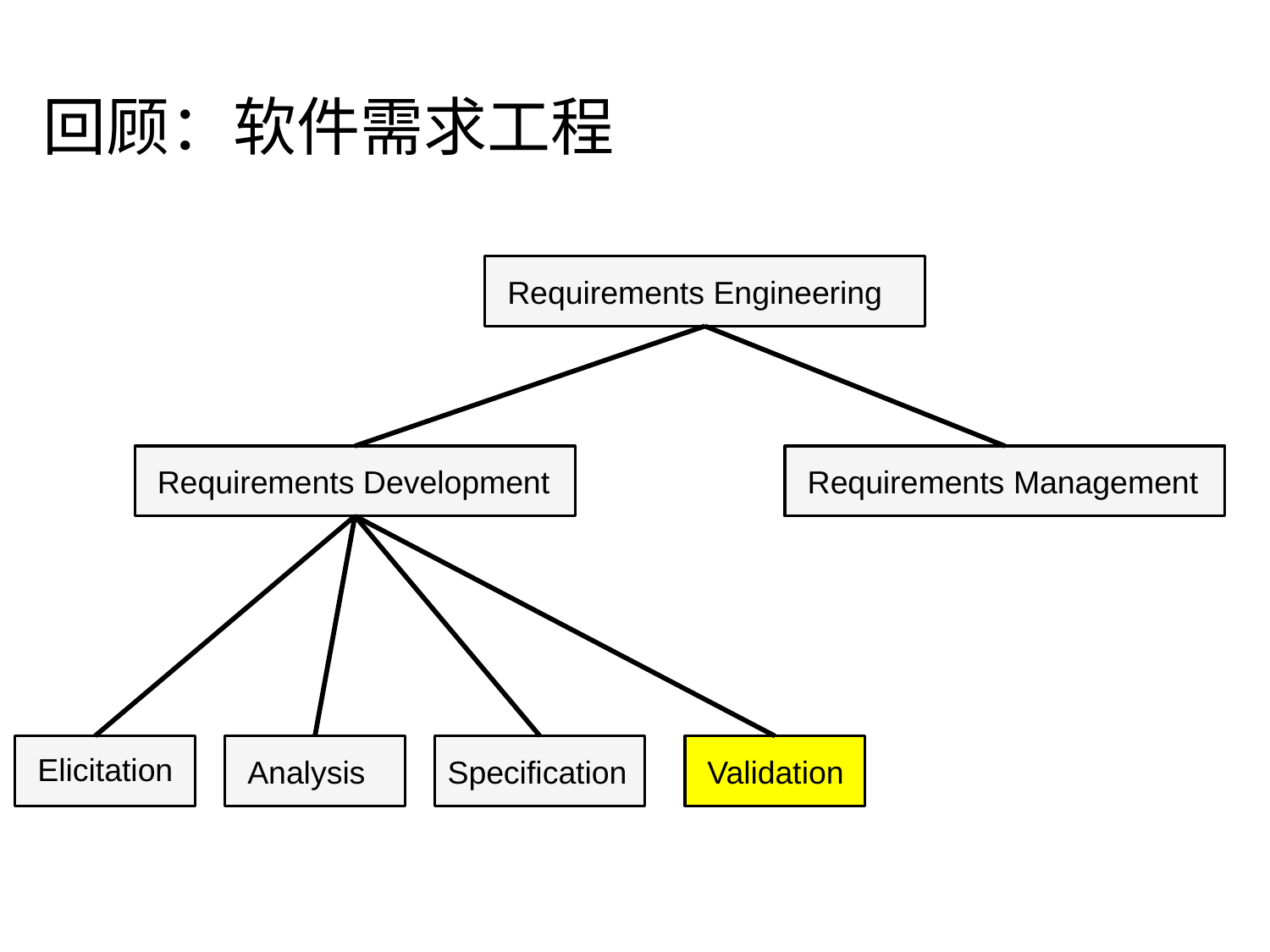

# 回顾：软件需求工程

Requirements Engineering

Requirements Development
Requirements Management

Elicitation
Analysis
Specification
Validation